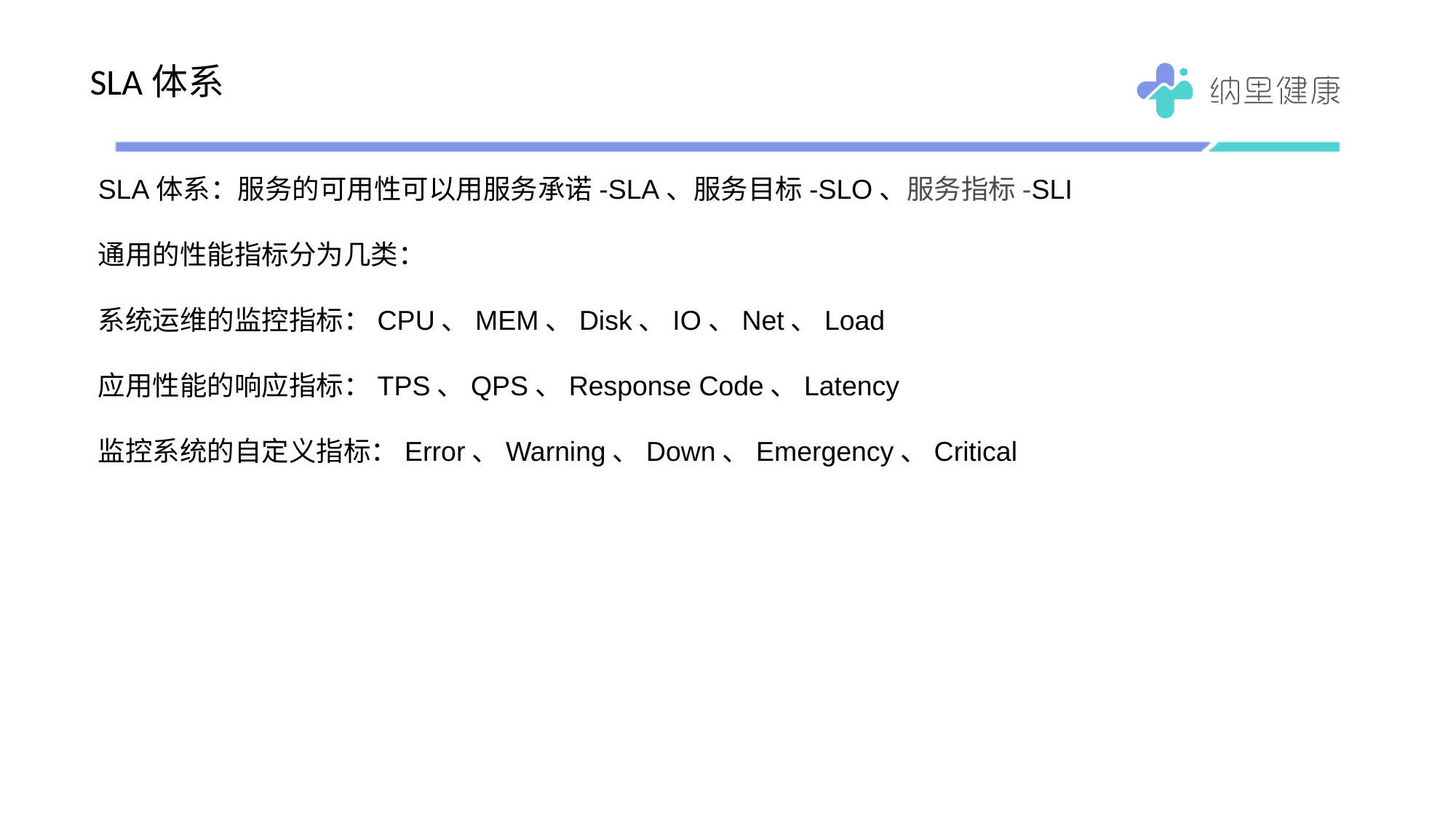

# SLA体系
SLA体系：服务的可用性可以用服务承诺-SLA、服务目标-SLO、服务指标-SLI

通用的性能指标分为几类：

系统运维的监控指标：CPU、MEM、Disk、IO、Net、Load

应用性能的响应指标：TPS、QPS、Response Code、Latency

监控系统的自定义指标：Error、Warning、Down、Emergency、Critical